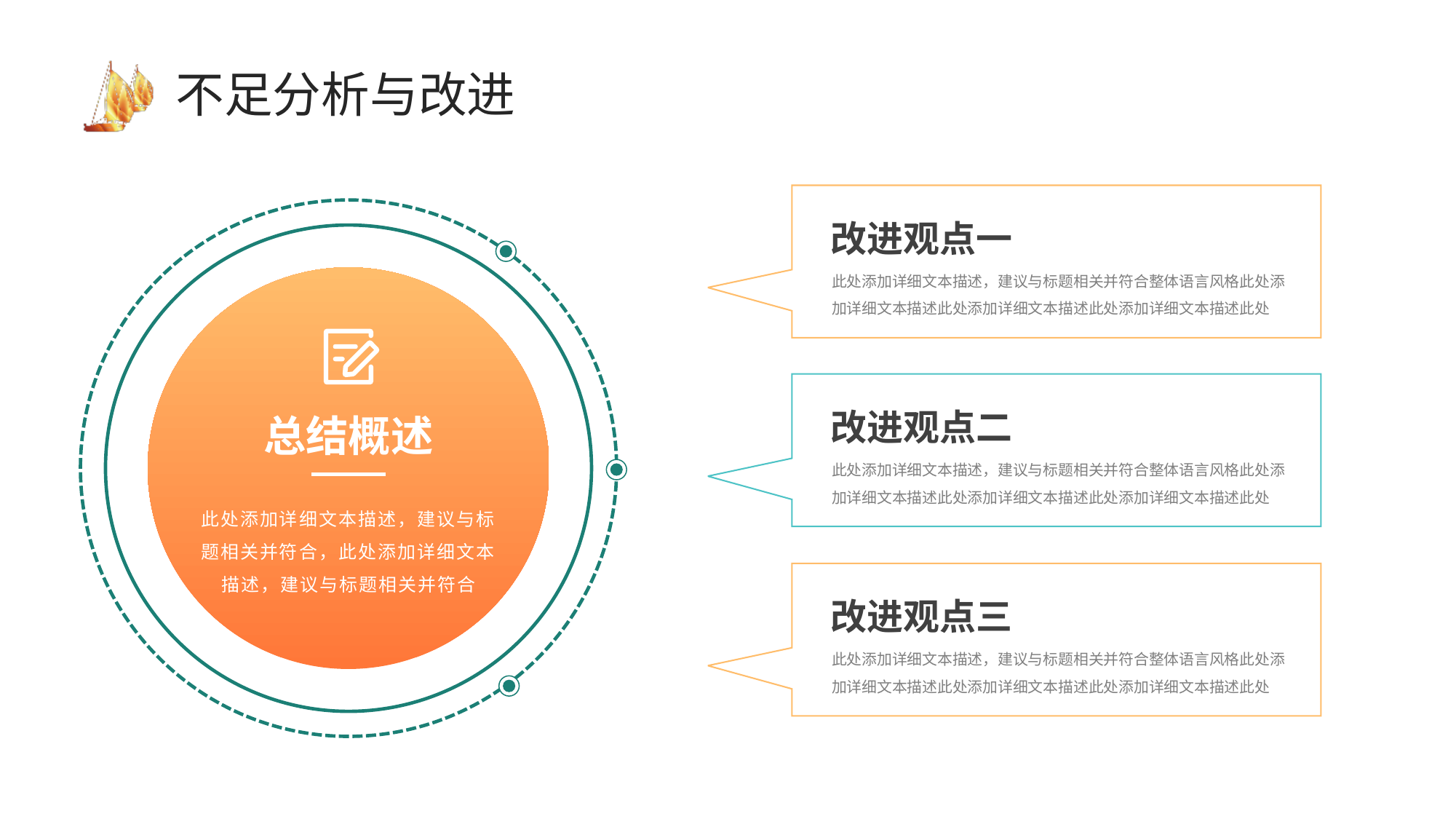

# 不足分析与改进

改进观点一
此处添加详细文本描述，建议与标题相关并符合整体语言风格此处添加详细文本描述此处添加详细文本描述此处添加详细文本描述此处

总结概述
此处添加详细文本描述，建议与标题相关并符合，此处添加详细文本描述，建议与标题相关并符合

改进观点二
此处添加详细文本描述，建议与标题相关并符合整体语言风格此处添加详细文本描述此处添加详细文本描述此处添加详细文本描述此处

改进观点三
此处添加详细文本描述，建议与标题相关并符合整体语言风格此处添加详细文本描述此处添加详细文本描述此处添加详细文本描述此处